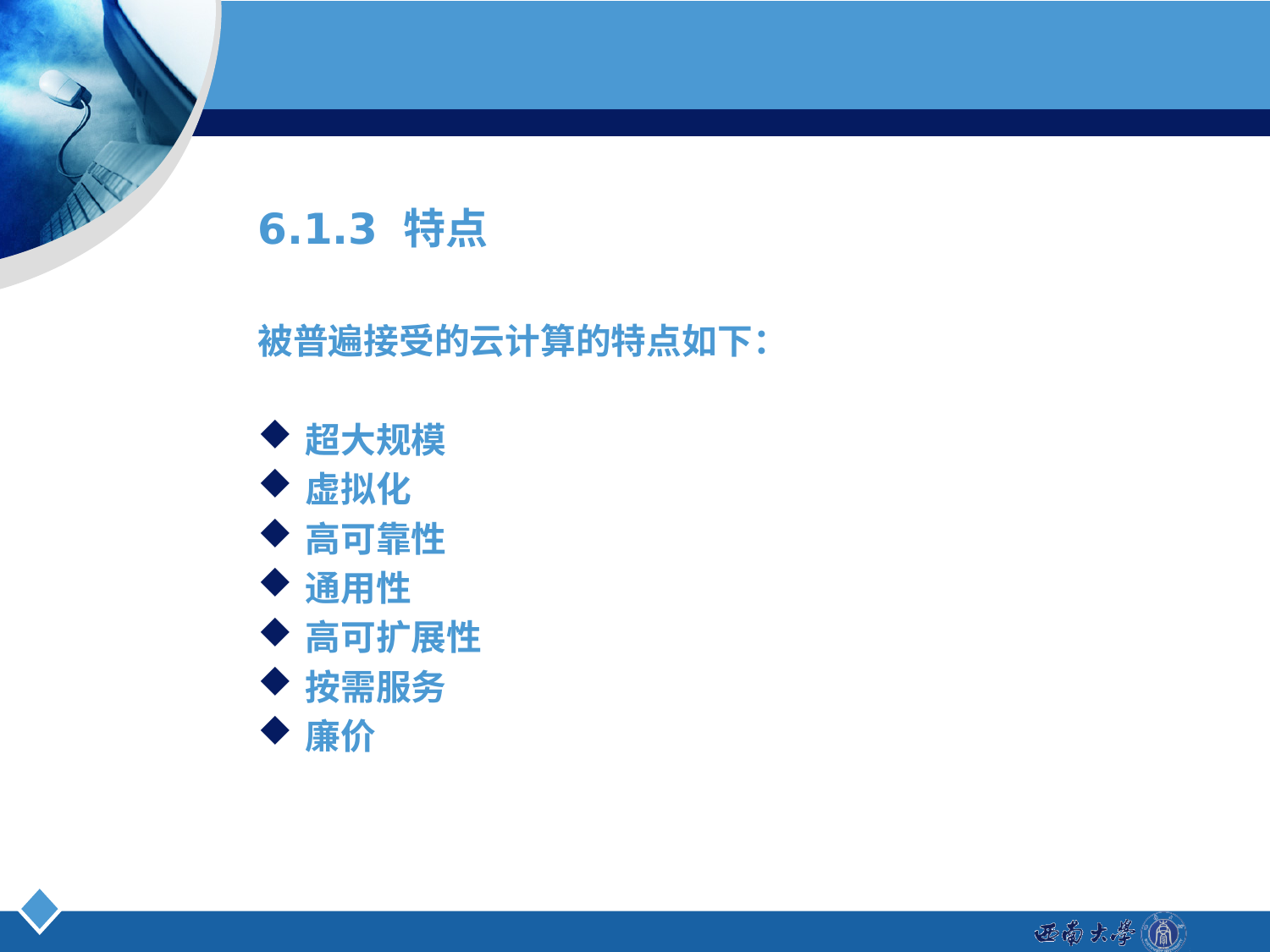

6.1.3 特点

被普遍接受的云计算的特点如下：

超大规模
虚拟化
高可靠性
通用性
高可扩展性
按需服务
廉价